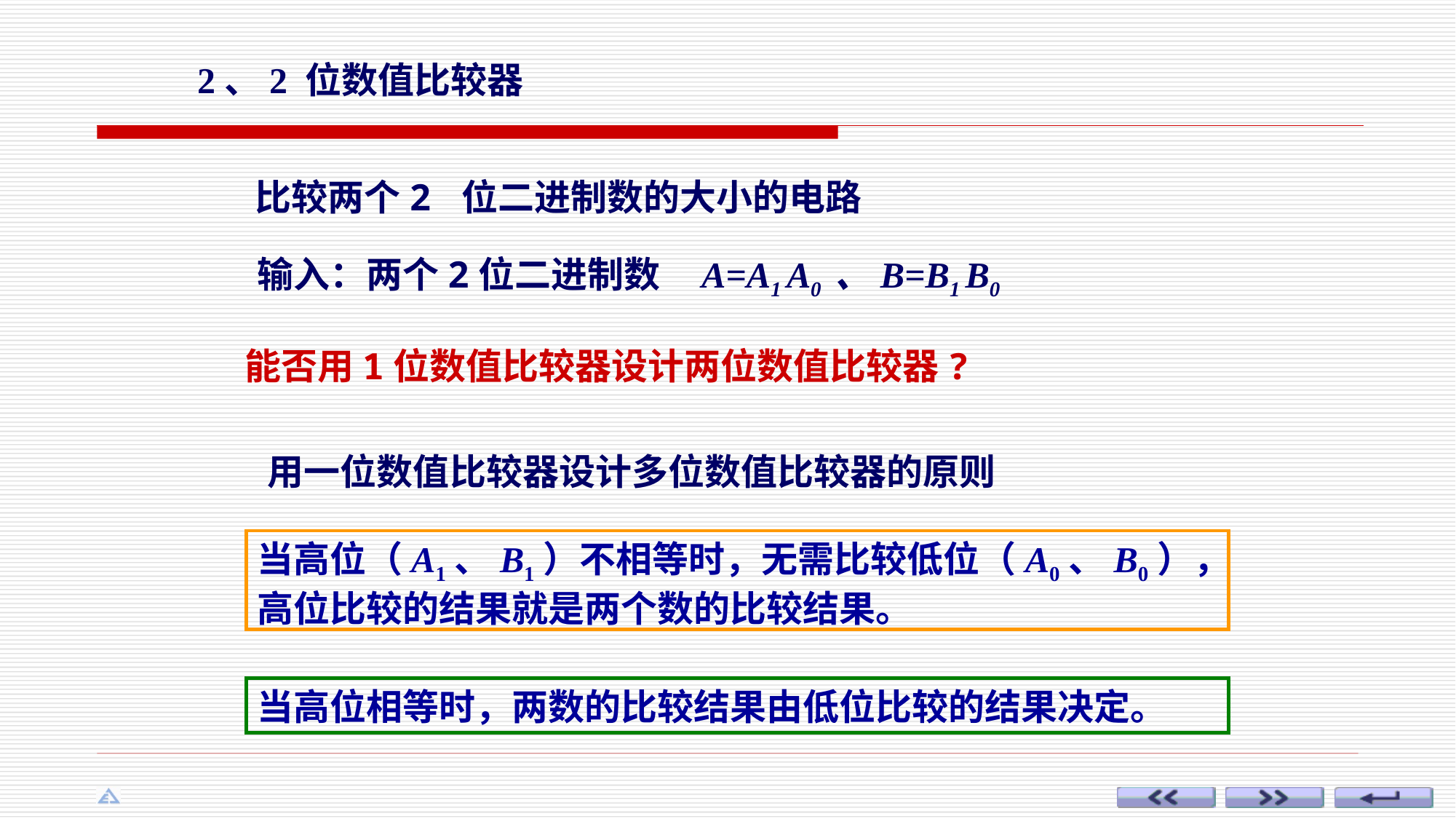

2、2 位数值比较器
比较两个2 位二进制数的大小的电路
输入：两个2位二进制数    A=A1 A0 、B=B1 B0
能否用1位数值比较器设计两位数值比较器?
用一位数值比较器设计多位数值比较器的原则
当高位（A1、B1）不相等时，无需比较低位（A0、B0），高位比较的结果就是两个数的比较结果。
当高位相等时，两数的比较结果由低位比较的结果决定。